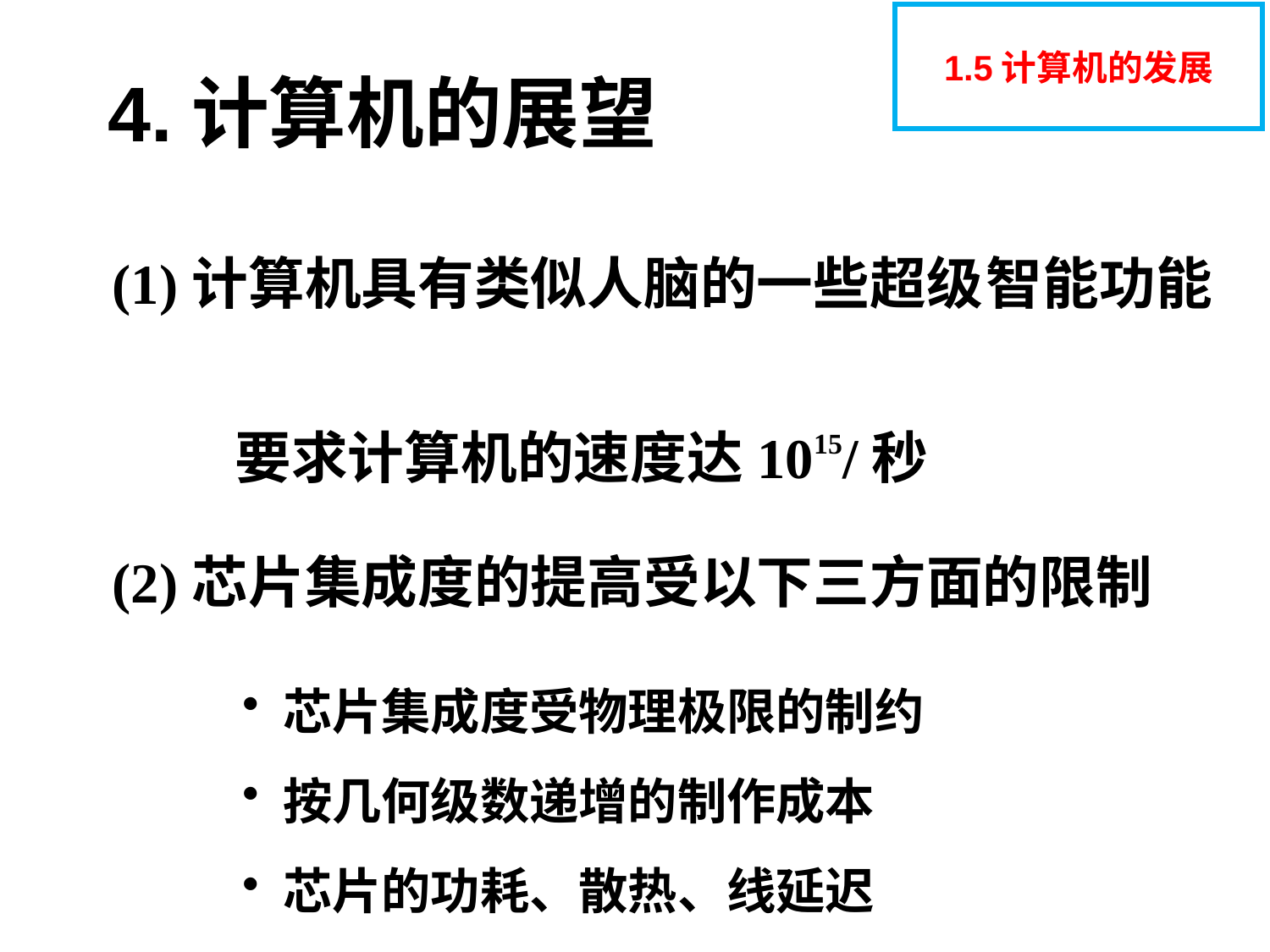

1.5计算机的发展
4.计算机的展望
(1)计算机具有类似人脑的一些超级 智能功能
要求计算机的速度达1015/秒
(2)芯片集成度的提高受以下三方面的限制
 芯片集成度受物理极限的制约
 按几何级数递增的制作成本
 芯片的功耗、散热、线延迟